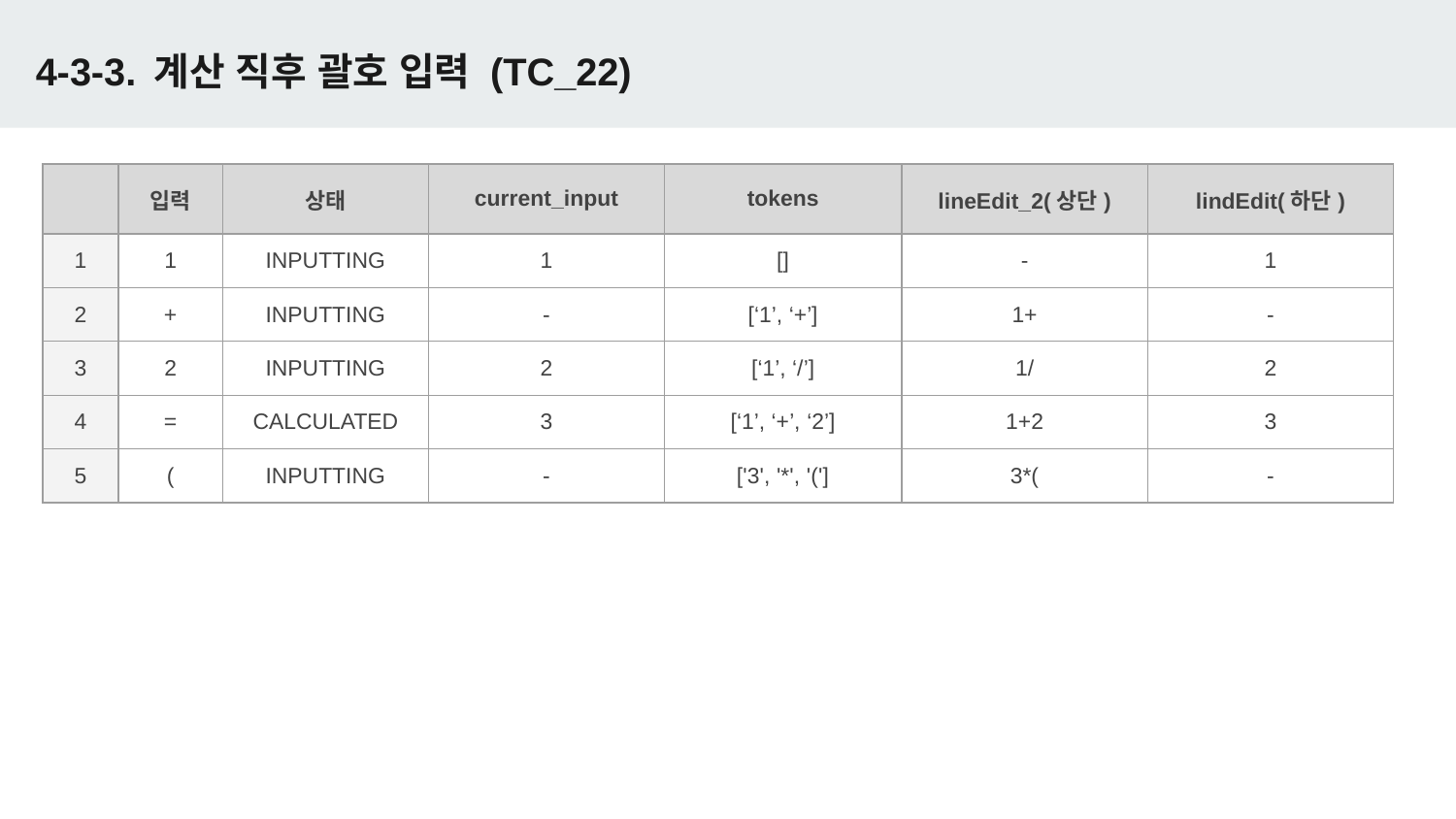

# 4-3-3. 계산 직후 괄호 입력 (TC_22)
|  | 입력 | 상태 | current\_input | tokens | lineEdit\_2(상단) | lindEdit(하단) |
| --- | --- | --- | --- | --- | --- | --- |
| 1 | 1 | INPUTTING | 1 | [] | - | 1 |
| 2 | + | INPUTTING | - | [‘1’, ‘+’] | 1+ | - |
| 3 | 2 | INPUTTING | 2 | [‘1’, ‘/’] | 1/ | 2 |
| 4 | = | CALCULATED | 3 | [‘1’, ‘+’, ‘2’] | 1+2 | 3 |
| 5 | ( | INPUTTING | - | ['3', '\*', '('] | 3\*( | - |